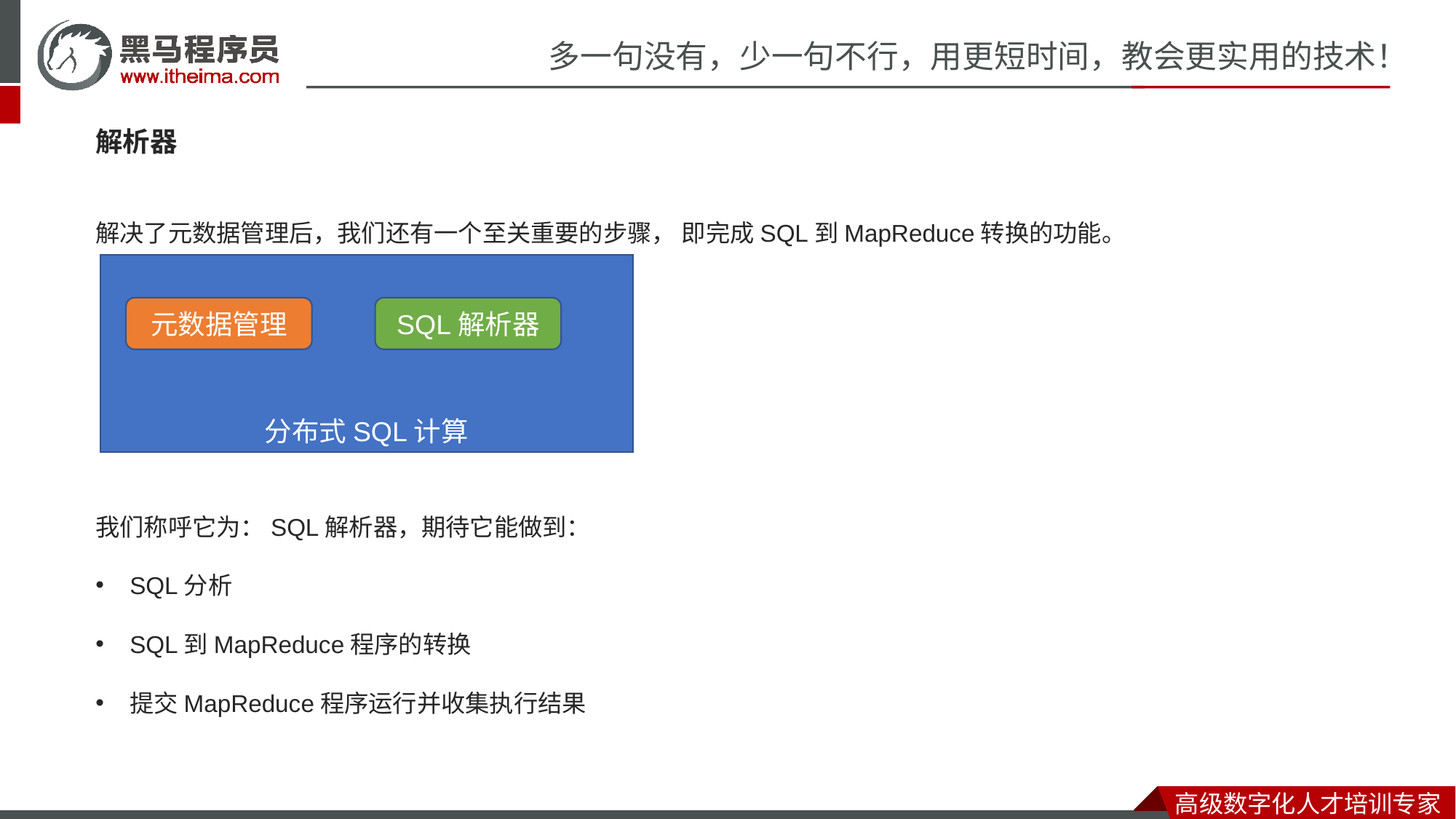

解析器
解决了元数据管理后，我们还有一个至关重要的步骤， 即完成SQL到MapReduce转换的功能。

我们称呼它为：SQL解析器，期待它能做到：
SQL分析
SQL到MapReduce程序的转换
提交MapReduce程序运行并收集执行结果
分布式SQL计算
元数据管理
SQL解析器